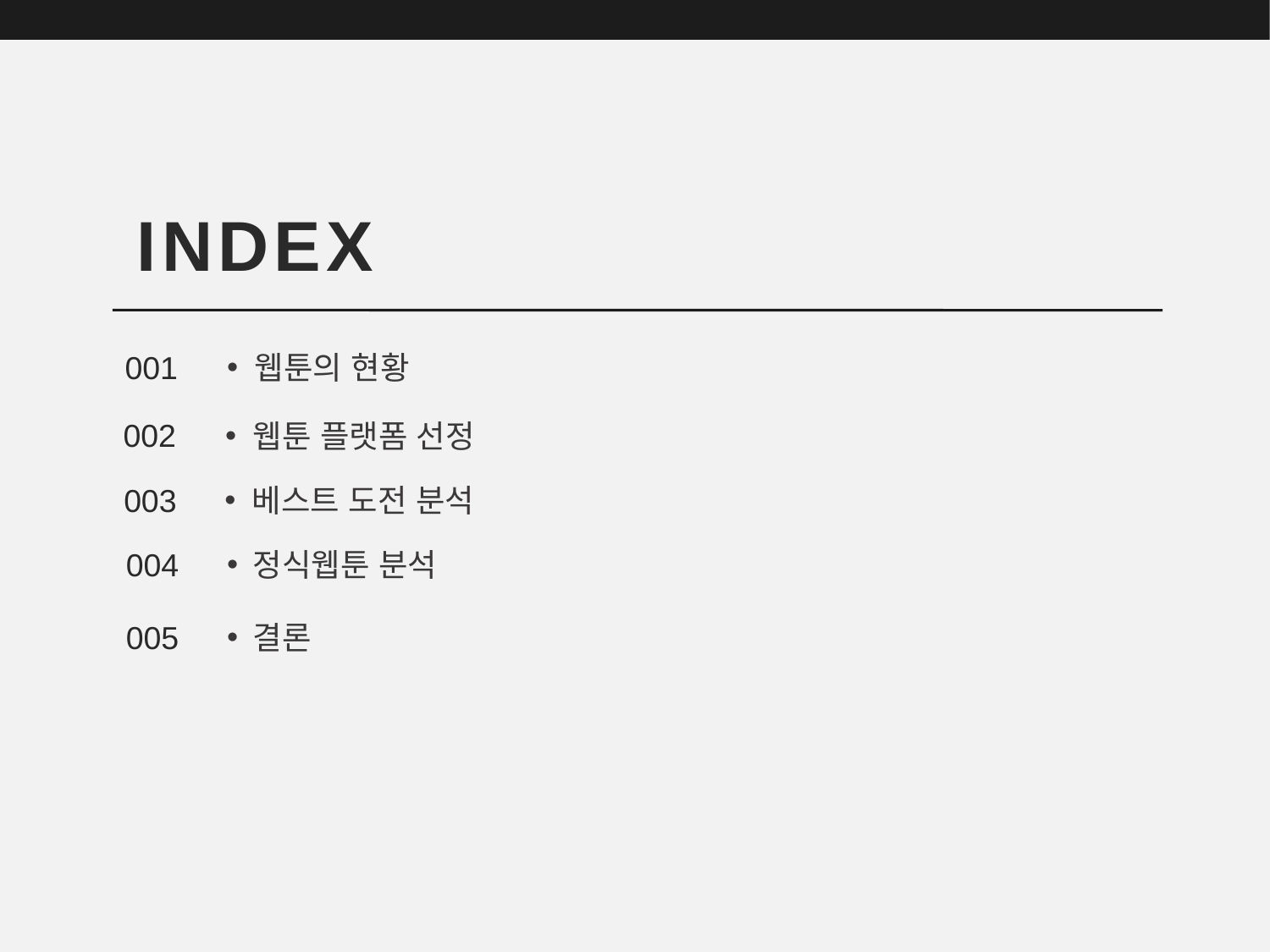

INDEX
001
 웹툰의 현황
002
 웹툰 플랫폼 선정
003
 베스트 도전 분석

004
 정식웹툰 분석
005
 결론